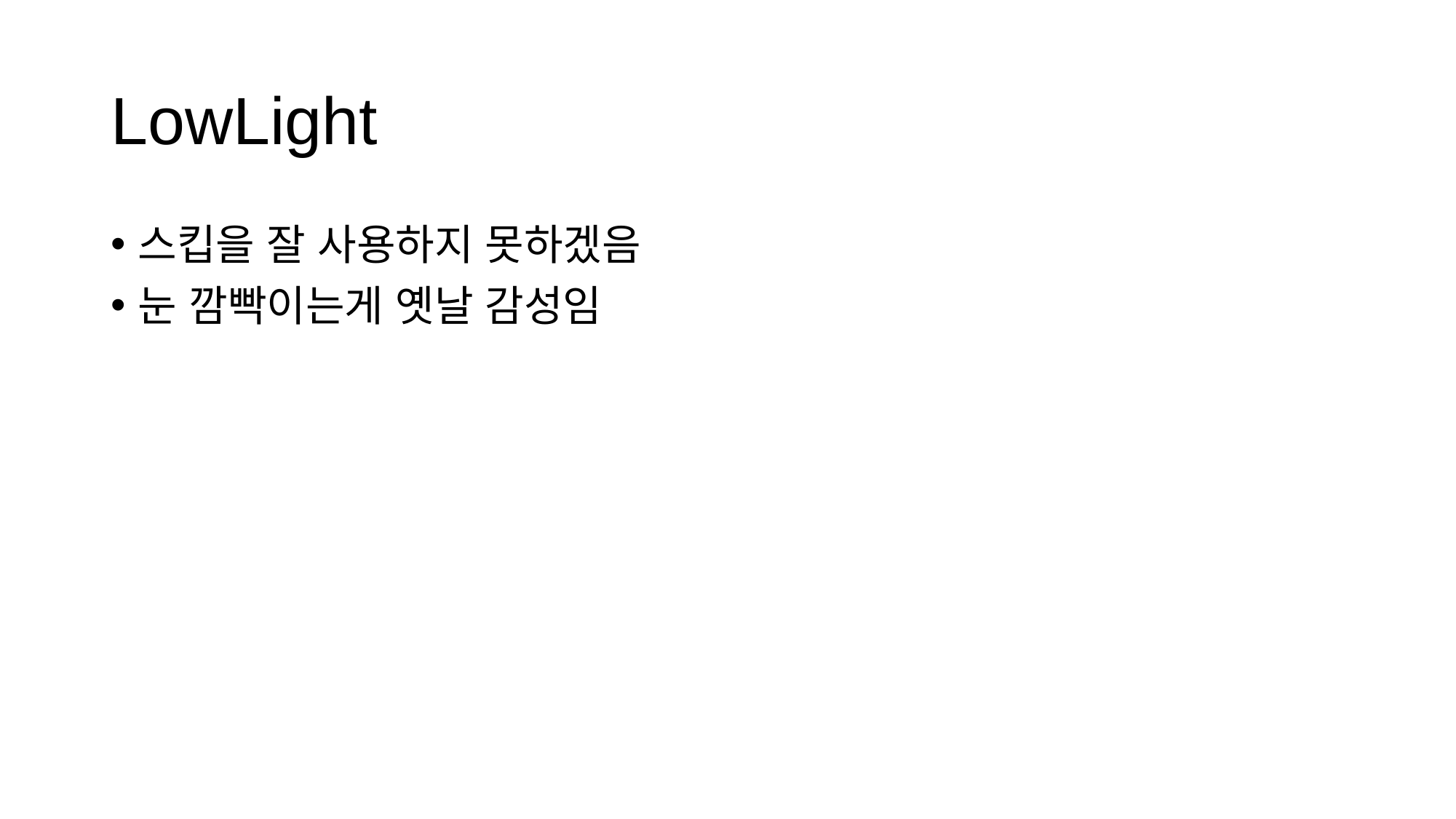

# LowLight
스킵을 잘 사용하지 못하겠음
눈 깜빡이는게 옛날 감성임